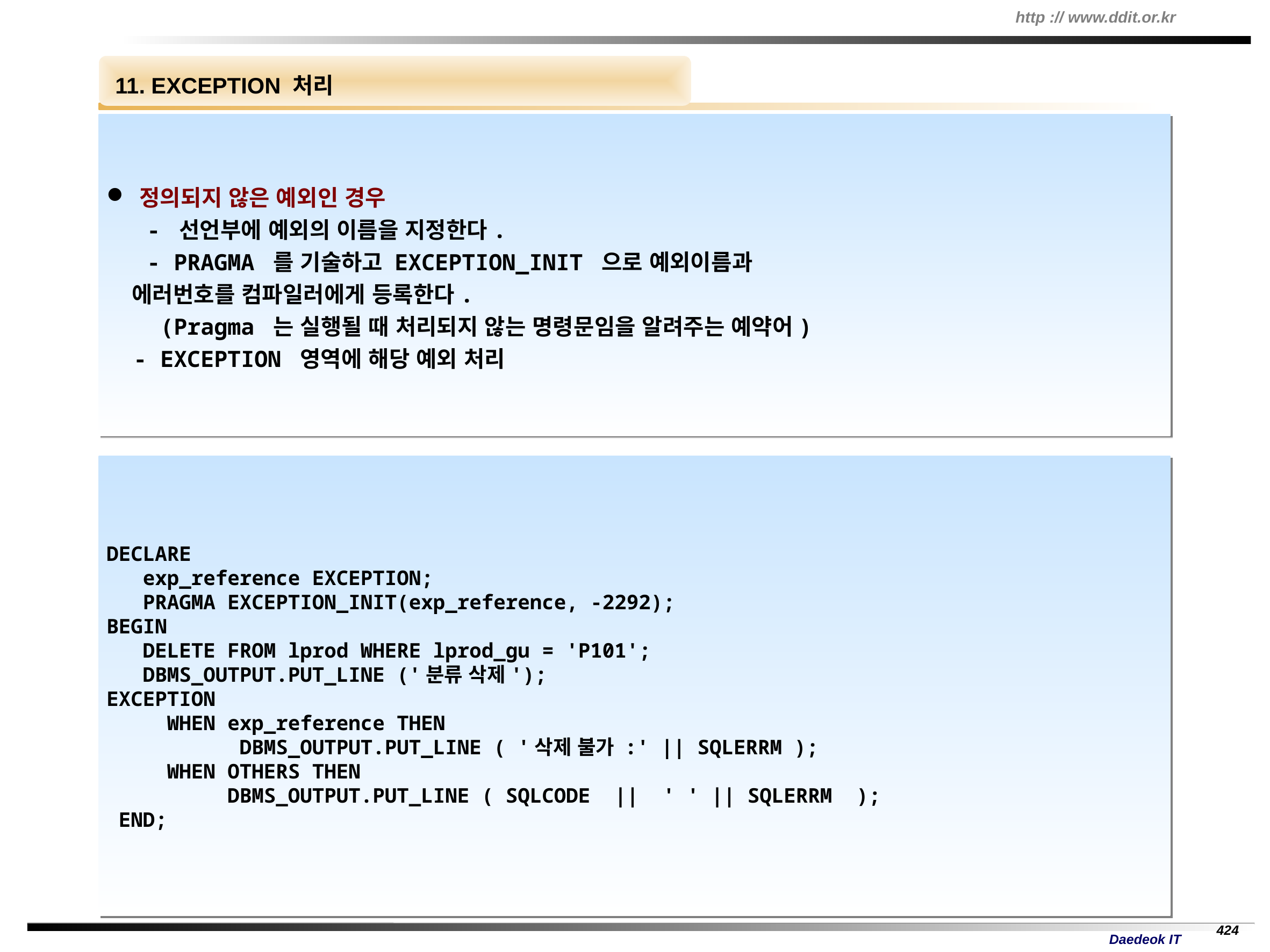

11. EXCEPTION 처리

 정의되지 않은 예외인 경우
   - 선언부에 예외의 이름을 지정한다.
   - PRAGMA 를 기술하고 EXCEPTION_INIT 으로 예외이름과
    에러번호를 컴파일러에게 등록한다.
    (Pragma 는 실행될 때 처리되지 않는 명령문임을 알려주는 예약어)
  - EXCEPTION 영역에 해당 예외 처리
DECLARE
   exp_reference EXCEPTION;
   PRAGMA EXCEPTION_INIT(exp_reference, -2292);
BEGIN
   DELETE FROM lprod WHERE lprod_gu = 'P101';
   DBMS_OUTPUT.PUT_LINE ('분류 삭제');
EXCEPTION
     WHEN exp_reference THEN
           DBMS_OUTPUT.PUT_LINE ( '삭제 불가 :' || SQLERRM );
     WHEN OTHERS THEN
          DBMS_OUTPUT.PUT_LINE ( SQLCODE  ||  ' ' || SQLERRM  );
 END;